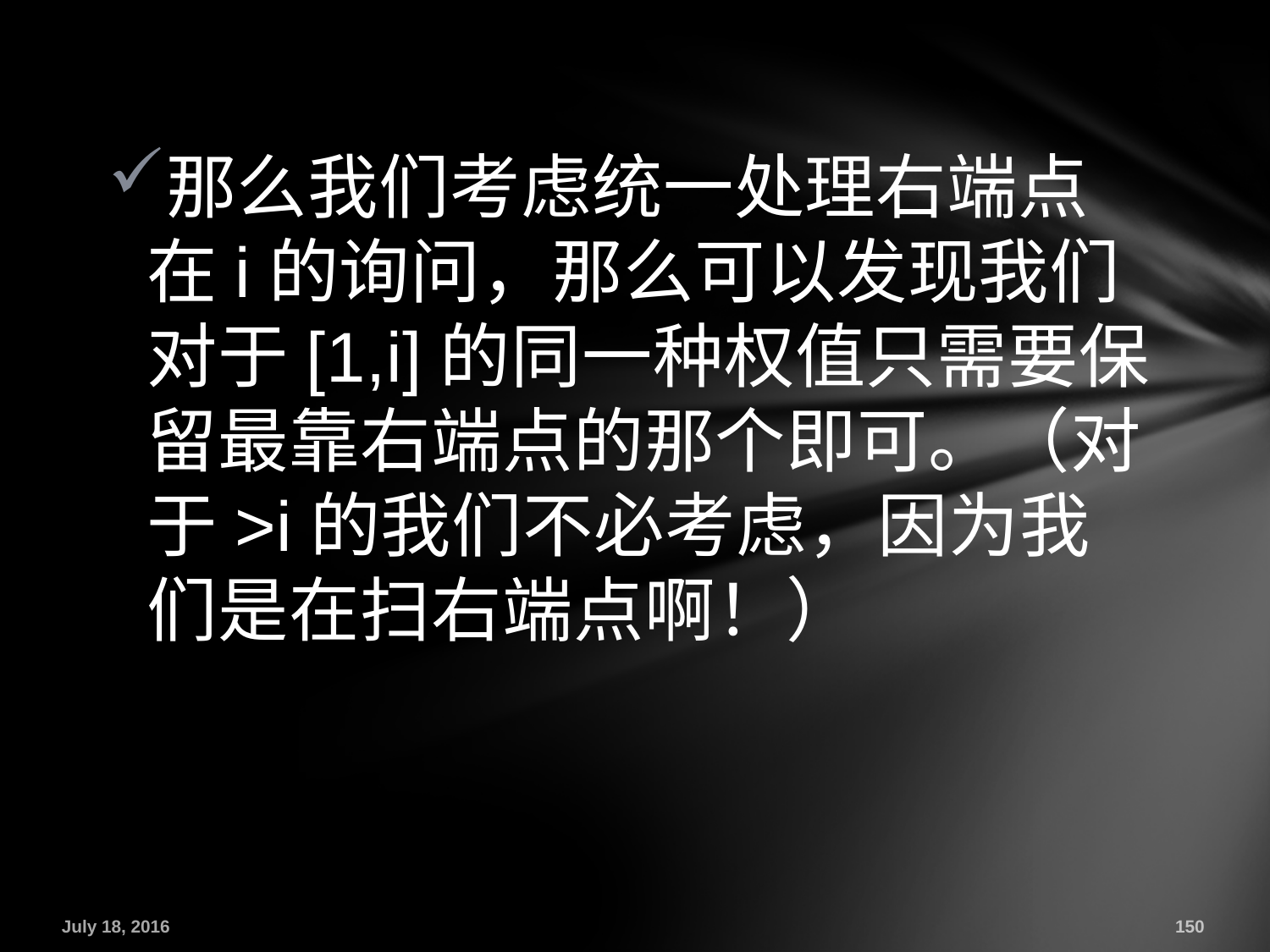

那么我们考虑统一处理右端点在i的询问，那么可以发现我们对于[1,i]的同一种权值只需要保留最靠右端点的那个即可。（对于>i的我们不必考虑，因为我们是在扫右端点啊！）
July 18, 2016

150